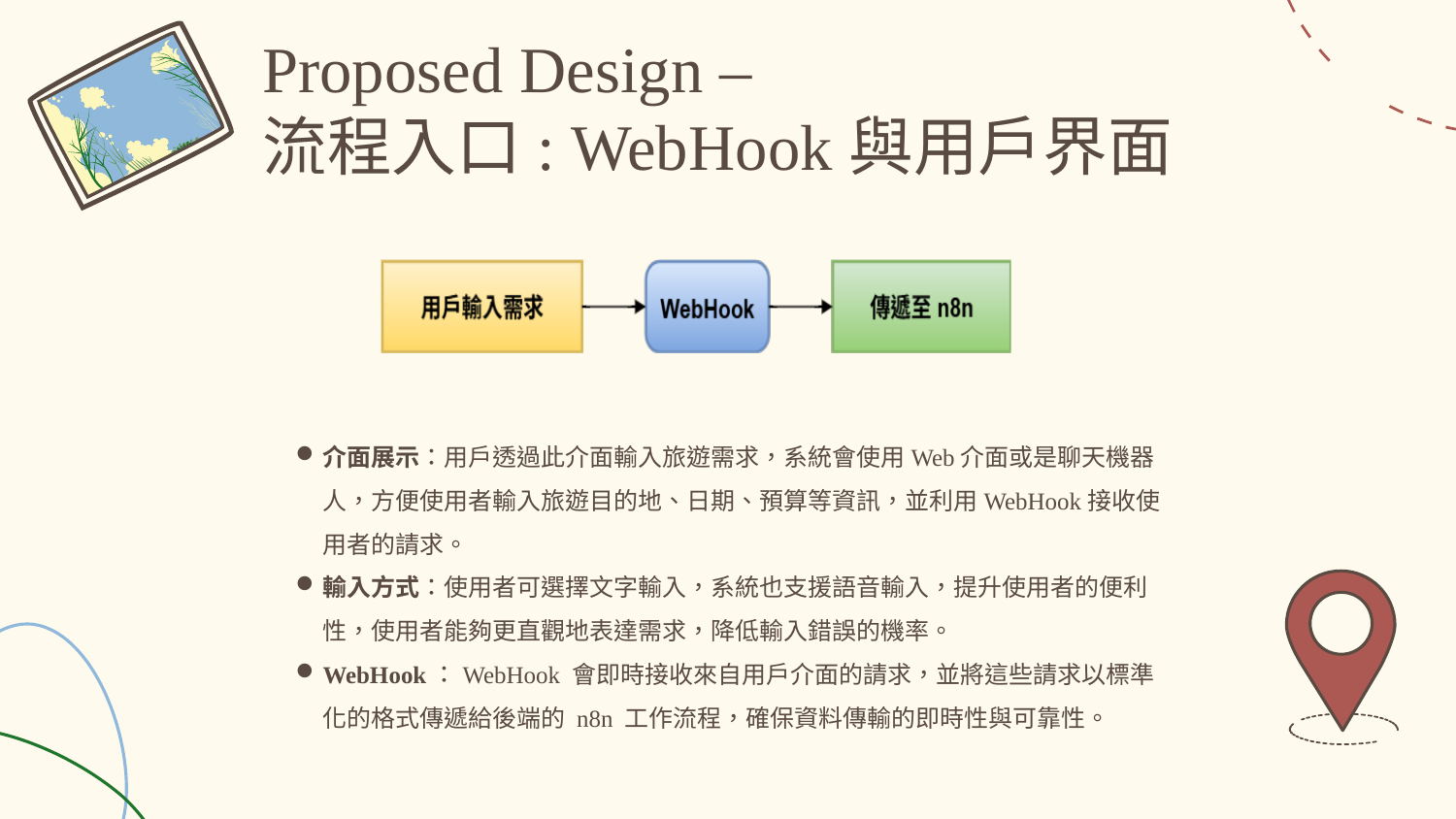

Proposed Design –
流程入口: WebHook與用戶界面
n8n工作流的起點是一個 WebHook 觸發節點。該節點監聽外部系統（如聊天介面）發送的 HTTP 請求。在數據進入 Agent 之前，應連接一個 Function Node 進行初步的數據清洗和格式化，確保用戶輸入的文本能夠標準化地傳遞給 LangChain Agent 進行解析 。

介面展示：用戶透過此介面輸入旅遊需求，系統會使用Web介面或是聊天機器人，方便使用者輸入旅遊目的地、日期、預算等資訊，並利用WebHook接收使用者的請求。
輸入方式：使用者可選擇文字輸入，系統也支援語音輸入，提升使用者的便利性，使用者能夠更直觀地表達需求，降低輸入錯誤的機率。
WebHook：WebHook 會即時接收來自用戶介面的請求，並將這些請求以標準化的格式傳遞給後端的 n8n 工作流程，確保資料傳輸的即時性與可靠性。